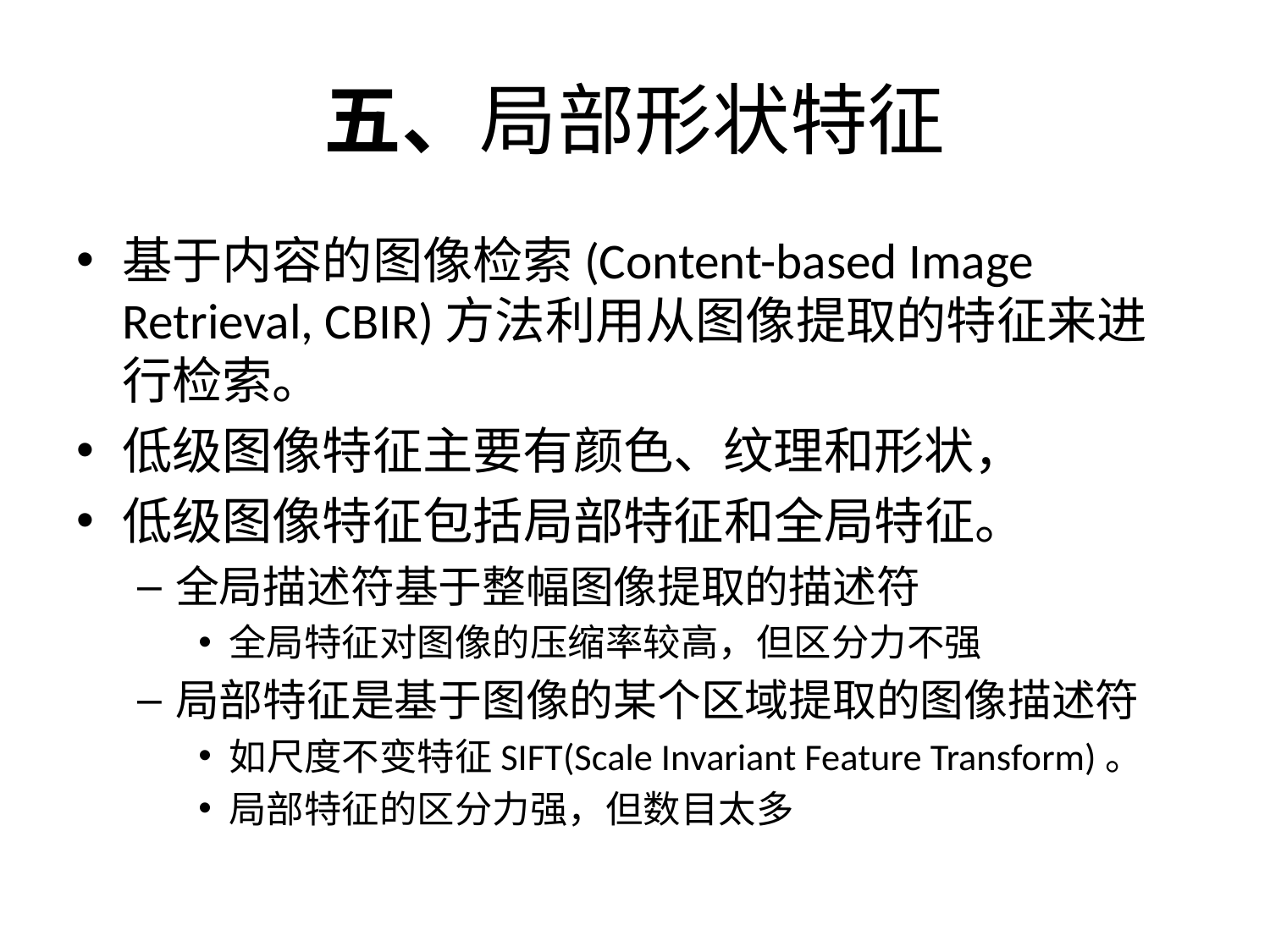

# 五、局部形状特征
基于内容的图像检索(Content-based Image Retrieval, CBIR)方法利用从图像提取的特征来进行检索。
低级图像特征主要有颜色、纹理和形状，
低级图像特征包括局部特征和全局特征。
全局描述符基于整幅图像提取的描述符
全局特征对图像的压缩率较高，但区分力不强
局部特征是基于图像的某个区域提取的图像描述符
如尺度不变特征SIFT(Scale Invariant Feature Transform)。
局部特征的区分力强，但数目太多